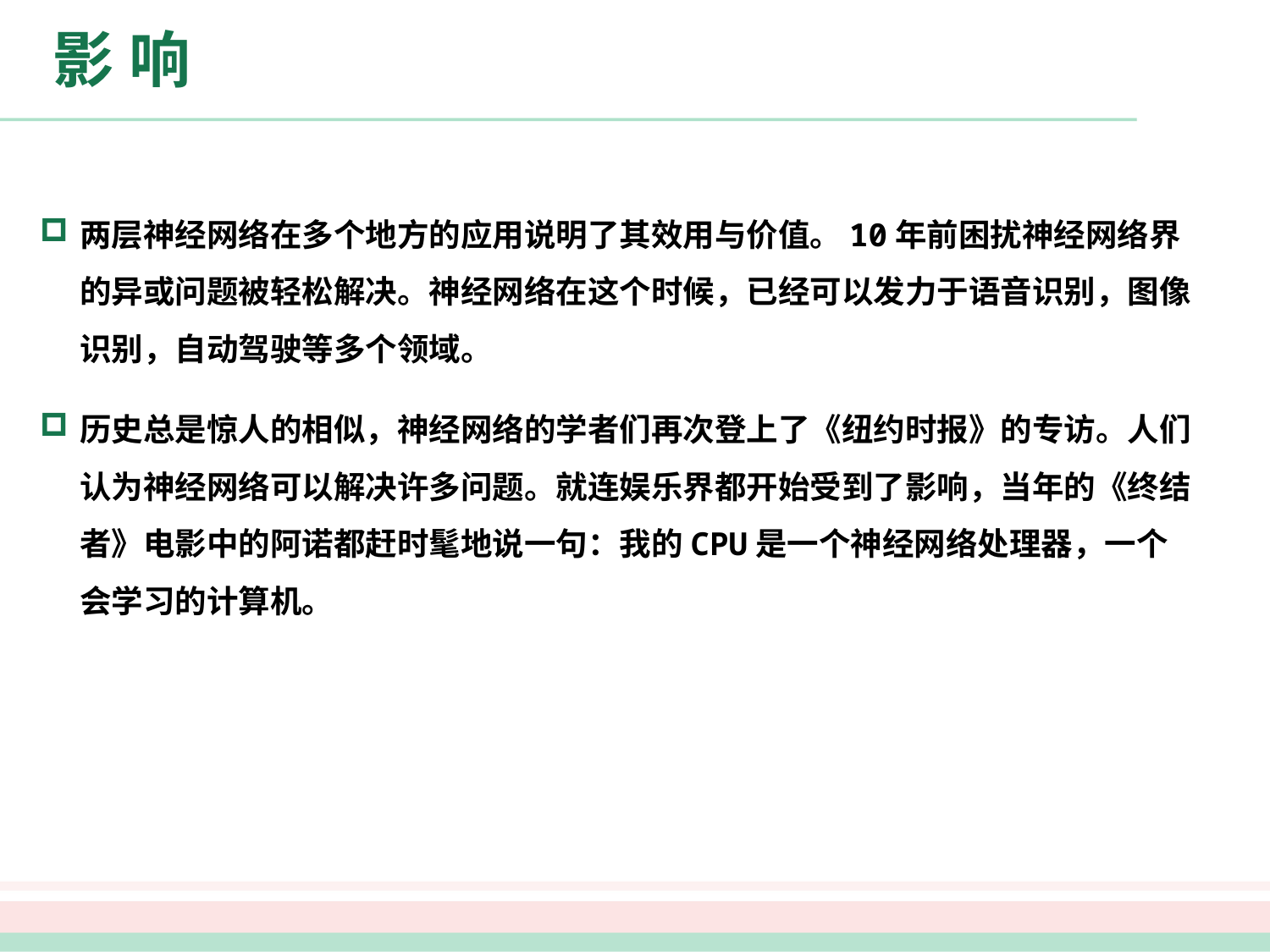

# 影 响
两层神经网络在多个地方的应用说明了其效用与价值。10年前困扰神经网络界的异或问题被轻松解决。神经网络在这个时候，已经可以发力于语音识别，图像识别，自动驾驶等多个领域。
历史总是惊人的相似，神经网络的学者们再次登上了《纽约时报》的专访。人们认为神经网络可以解决许多问题。就连娱乐界都开始受到了影响，当年的《终结者》电影中的阿诺都赶时髦地说一句：我的CPU是一个神经网络处理器，一个会学习的计算机。